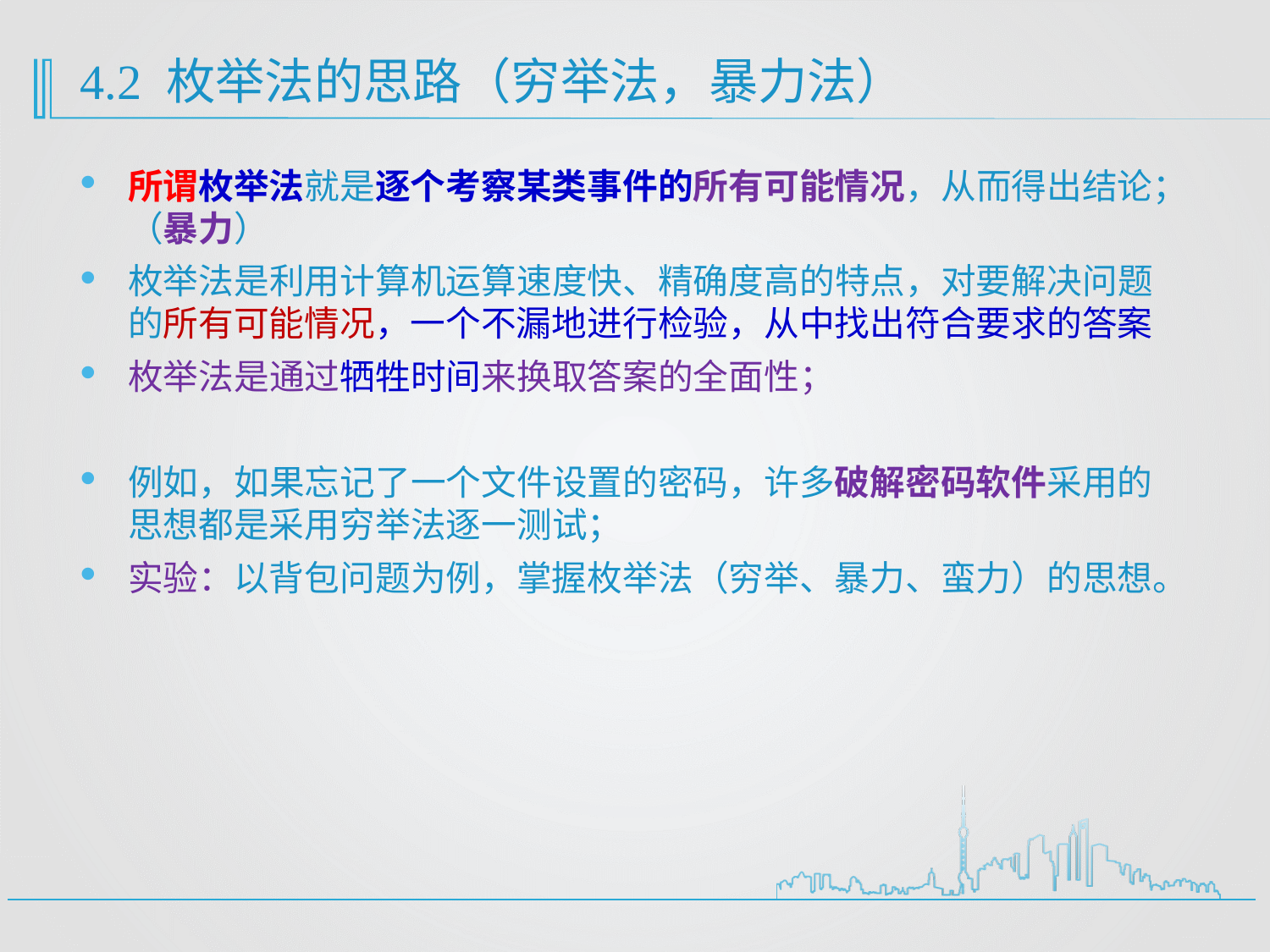

# 4.2 枚举法的思路（穷举法，暴力法）
所谓枚举法就是逐个考察某类事件的所有可能情况，从而得出结论；（暴力）
枚举法是利用计算机运算速度快、精确度高的特点，对要解决问题的所有可能情况，一个不漏地进行检验，从中找出符合要求的答案
枚举法是通过牺牲时间来换取答案的全面性；

例如，如果忘记了一个文件设置的密码，许多破解密码软件采用的思想都是采用穷举法逐一测试；
实验：以背包问题为例，掌握枚举法（穷举、暴力、蛮力）的思想。